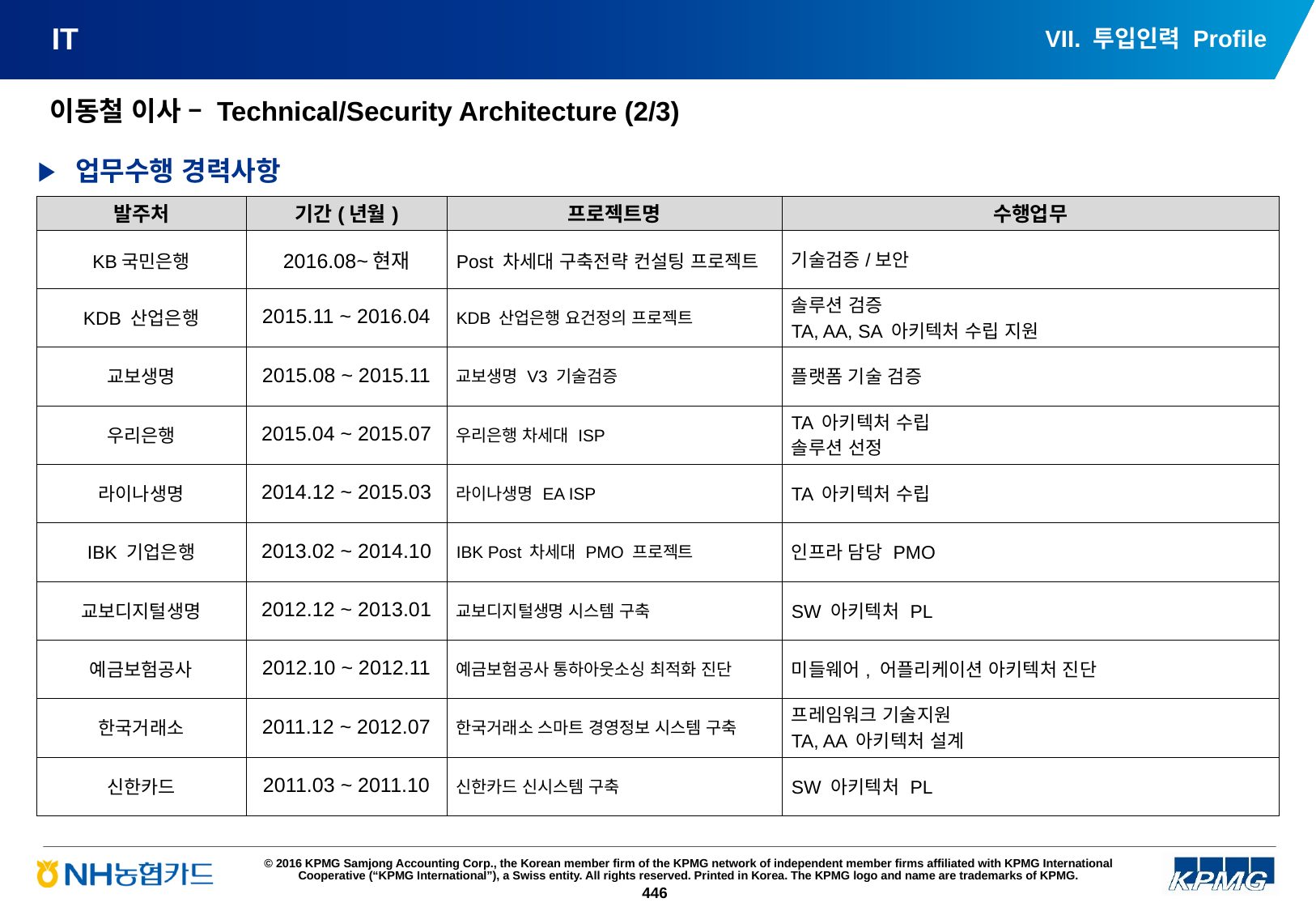

VII. 투입인력 Profile
# IT
이동철 이사 – Technical/Security Architecture (2/3)
업무수행 경력사항
| 발주처 | 기간(년월) | 프로젝트명 | 수행업무 |
| --- | --- | --- | --- |
| KB국민은행 | 2016.08~현재 | Post 차세대 구축전략 컨설팅 프로젝트 | 기술검증/보안 |
| KDB 산업은행 | 2015.11 ~ 2016.04 | KDB 산업은행 요건정의 프로젝트 | 솔루션 검증 TA, AA, SA 아키텍처 수립 지원 |
| 교보생명 | 2015.08 ~ 2015.11 | 교보생명 V3 기술검증 | 플랫폼 기술 검증 |
| 우리은행 | 2015.04 ~ 2015.07 | 우리은행 차세대 ISP | TA 아키텍처 수립 솔루션 선정 |
| 라이나생명 | 2014.12 ~ 2015.03 | 라이나생명 EA ISP | TA 아키텍처 수립 |
| IBK 기업은행 | 2013.02 ~ 2014.10 | IBK Post 차세대 PMO 프로젝트 | 인프라 담당 PMO |
| 교보디지털생명 | 2012.12 ~ 2013.01 | 교보디지털생명 시스템 구축 | SW 아키텍처 PL |
| 예금보험공사 | 2012.10 ~ 2012.11 | 예금보험공사 통하아웃소싱 최적화 진단 | 미들웨어, 어플리케이션 아키텍처 진단 |
| 한국거래소 | 2011.12 ~ 2012.07 | 한국거래소 스마트 경영정보 시스템 구축 | 프레임워크 기술지원 TA, AA 아키텍처 설계 |
| 신한카드 | 2011.03 ~ 2011.10 | 신한카드 신시스템 구축 | SW 아키텍처 PL |